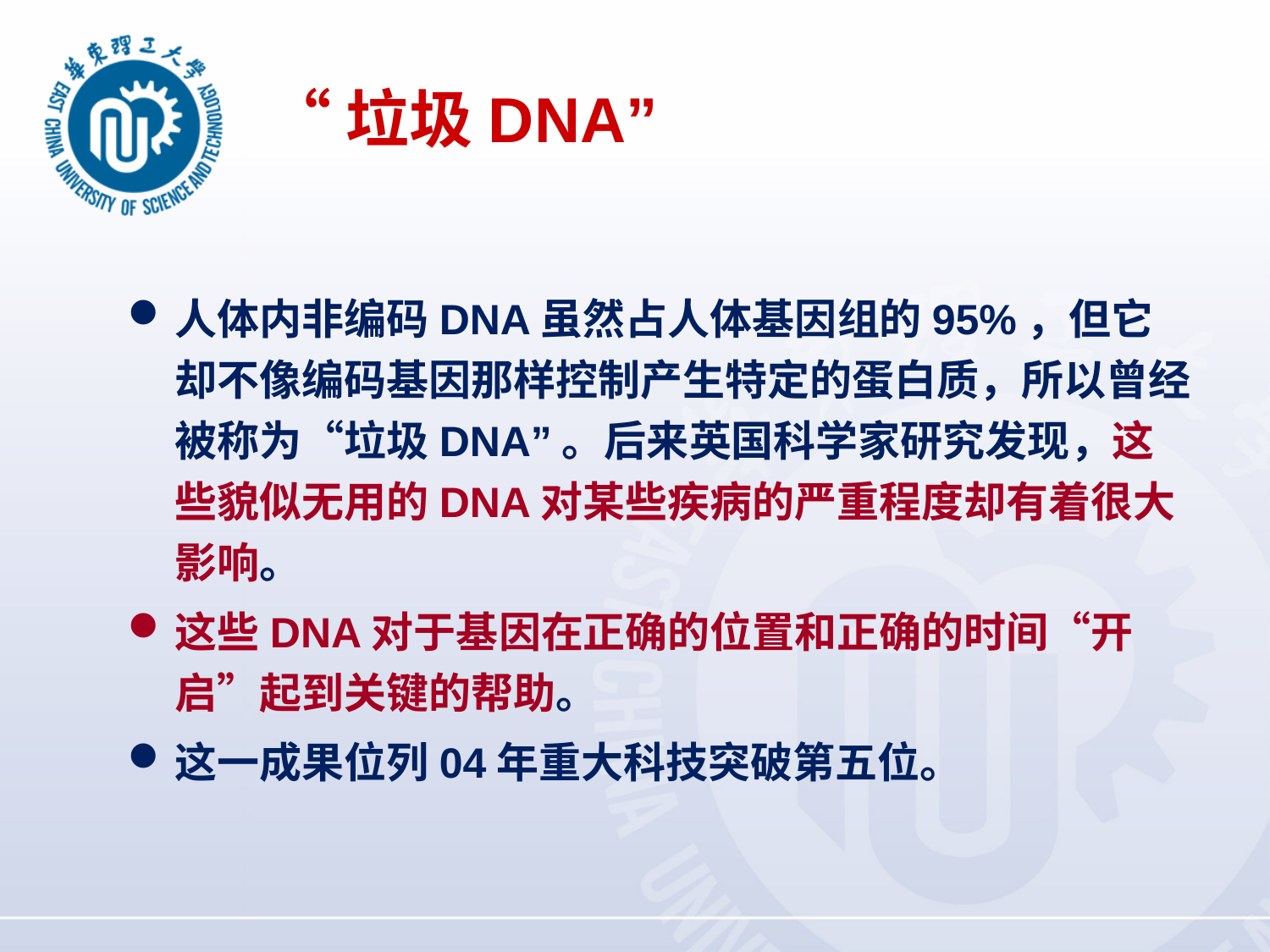

# “垃圾DNA”
人体内非编码DNA虽然占人体基因组的95%，但它却不像编码基因那样控制产生特定的蛋白质，所以曾经被称为“垃圾DNA”。后来英国科学家研究发现，这些貌似无用的DNA对某些疾病的严重程度却有着很大影响。
这些DNA对于基因在正确的位置和正确的时间“开启”起到关键的帮助。
这一成果位列04年重大科技突破第五位。